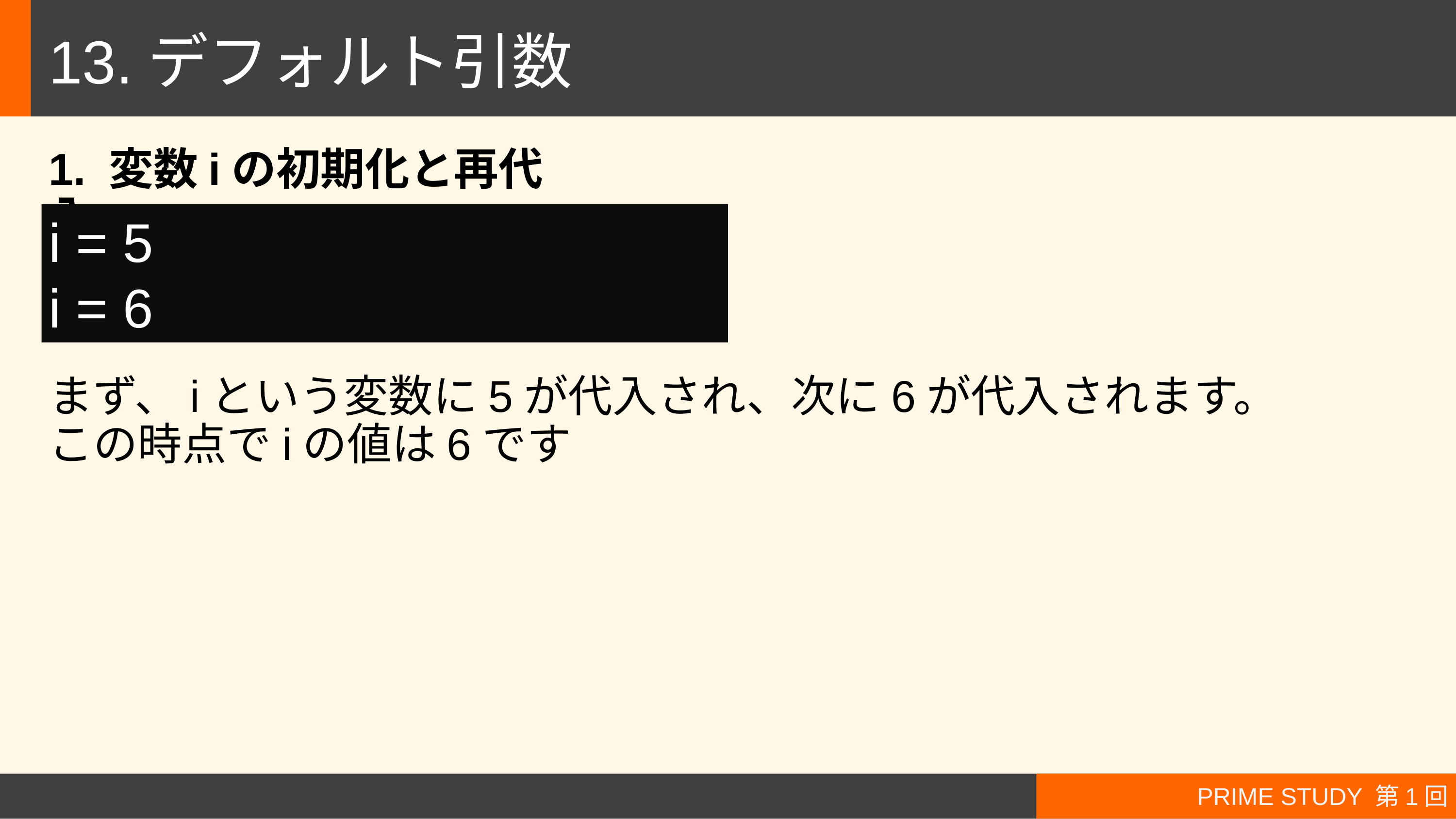

# 13.デフォルト引数
1. 変数iの初期化と再代入
i = 5
i = 6
まず、iという変数に5が代入され、次に6が代入されます。
この時点でiの値は6です
PRIME STUDY 第1回